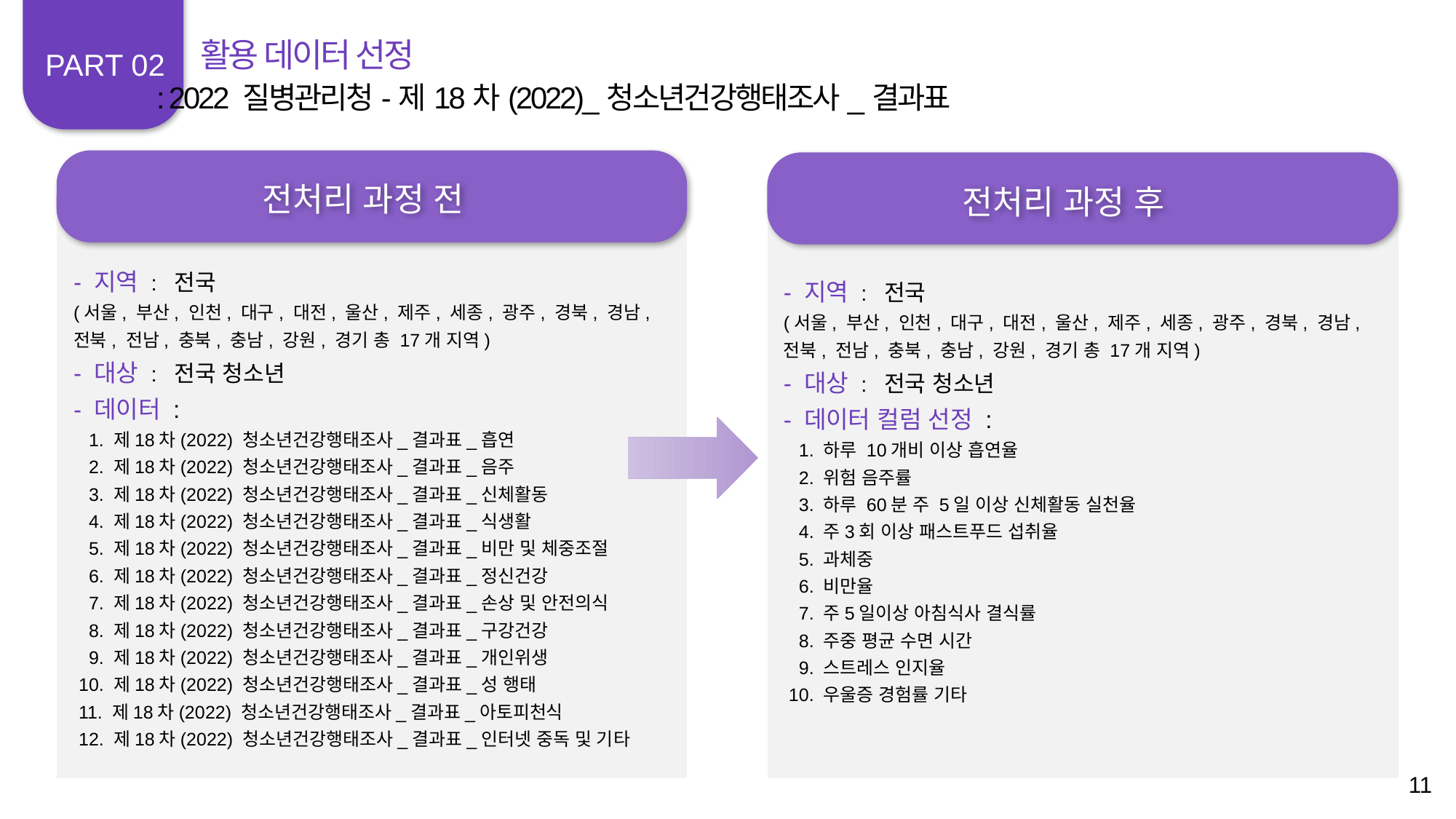

활용 데이터 선정
PART 02
: 2022 질병관리청-제18차(2022)_청소년건강행태조사_결과표

전처리 과정 전
전처리 과정 후

- 지역 :  전국
(서울, 부산, 인천, 대구, 대전, 울산, 제주, 세종, 광주, 경북, 경남, 전북, 전남, 충북, 충남, 강원, 경기 총 17개 지역)
- 대상 :  전국 청소년
- 데이터 :
   1. 제18차(2022) 청소년건강행태조사_결과표_흡연
   2. 제18차(2022) 청소년건강행태조사_결과표_음주
   3. 제18차(2022) 청소년건강행태조사_결과표_신체활동
   4. 제18차(2022) 청소년건강행태조사_결과표_식생활
   5. 제18차(2022) 청소년건강행태조사_결과표_비만 및 체중조절
   6. 제18차(2022) 청소년건강행태조사_결과표_정신건강
   7. 제18차(2022) 청소년건강행태조사_결과표_손상 및 안전의식
   8. 제18차(2022) 청소년건강행태조사_결과표_구강건강
   9. 제18차(2022) 청소년건강행태조사_결과표_개인위생
 10. 제18차(2022) 청소년건강행태조사_결과표_성 행태
 11. 제18차(2022) 청소년건강행태조사_결과표_아토피천식
 12. 제18차(2022) 청소년건강행태조사_결과표_인터넷 중독 및 기타

- 지역 :  전국
(서울, 부산, 인천, 대구, 대전, 울산, 제주, 세종, 광주, 경북, 경남, 전북, 전남, 충북, 충남, 강원, 경기 총 17개 지역)
- 대상 :  전국 청소년
- 데이터 컬럼 선정 :
   1. 하루 10개비 이상 흡연율
   2. 위험 음주률
   3. 하루 60분 주 5일 이상 신체활동 실천율
   4. 주3회 이상 패스트푸드 섭취율
   5. 과체중
   6. 비만율
   7. 주5일이상 아침식사 결식률
   8. 주중 평균 수면 시간
   9. 스트레스 인지율
 10. 우울증 경험률 기타

11